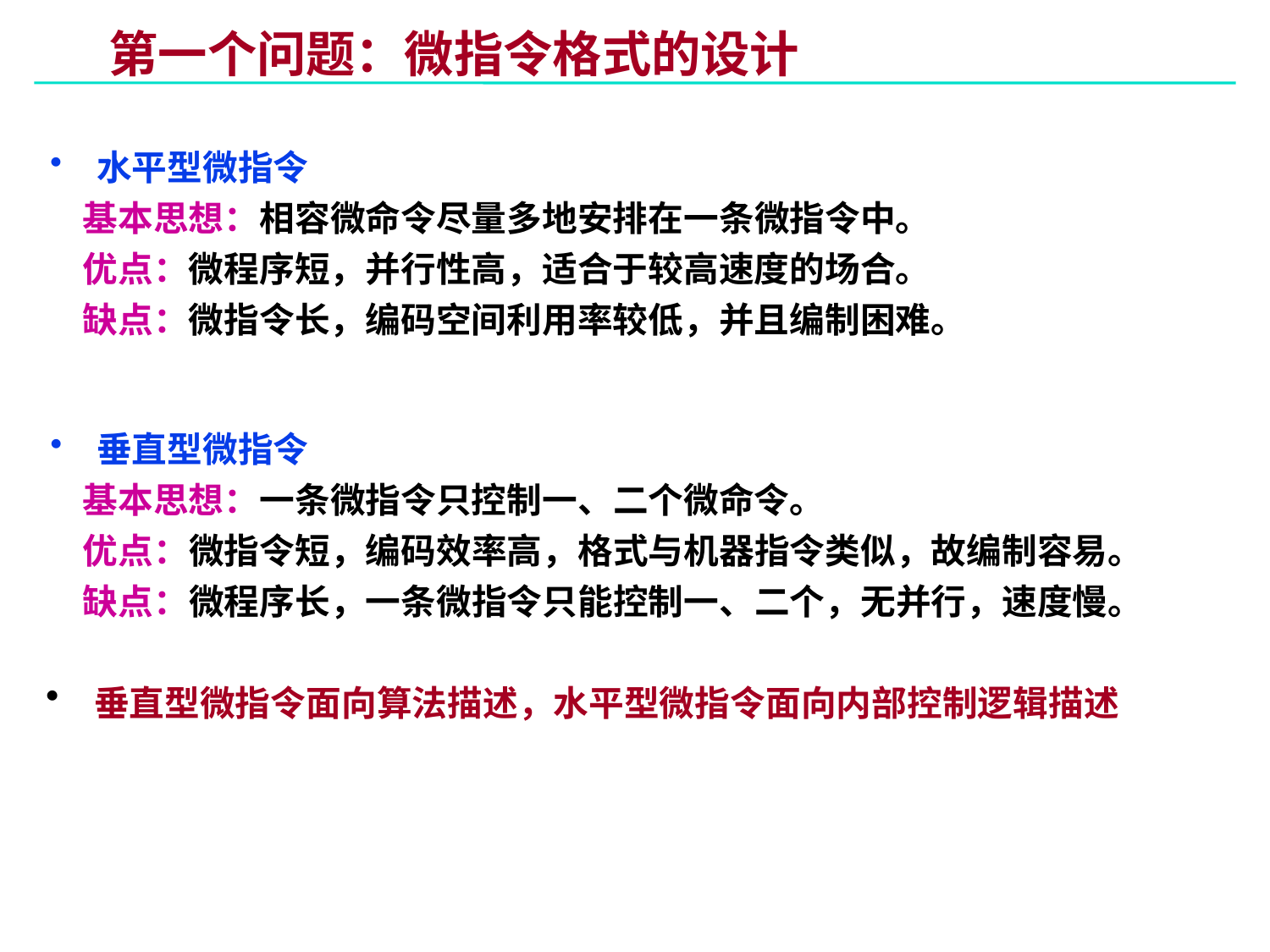

# 第一个问题：微指令格式的设计
 水平型微指令
   基本思想：相容微命令尽量多地安排在一条微指令中。
   优点：微程序短，并行性高，适合于较高速度的场合。
   缺点：微指令长，编码空间利用率较低，并且编制困难。
 垂直型微指令
   基本思想：一条微指令只控制一、二个微命令。
   优点：微指令短，编码效率高，格式与机器指令类似，故编制容易。
   缺点：微程序长，一条微指令只能控制一、二个，无并行，速度慢。
 垂直型微指令面向算法描述，水平型微指令面向内部控制逻辑描述